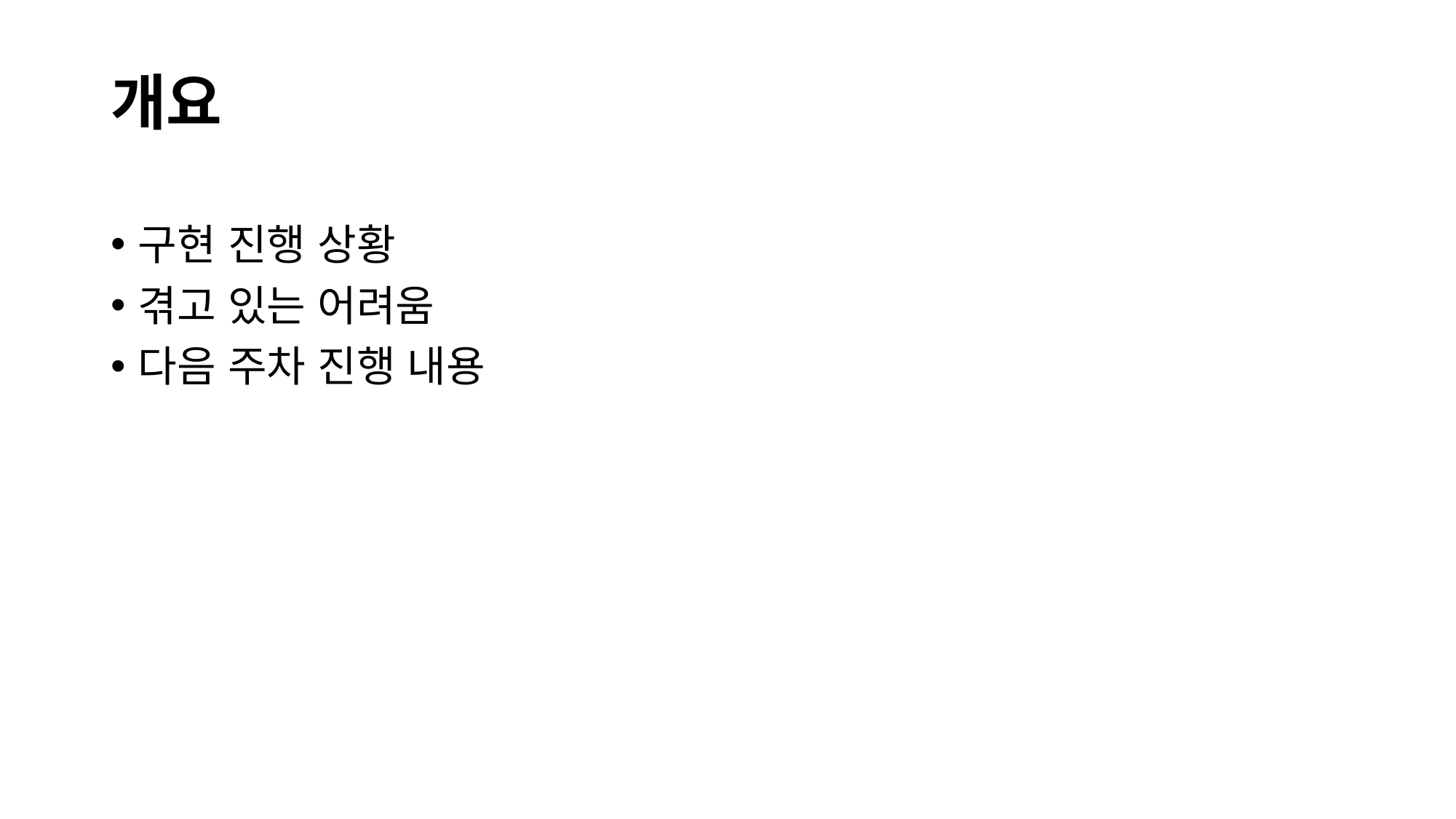

# 개요
구현 진행 상황
겪고 있는 어려움
다음 주차 진행 내용